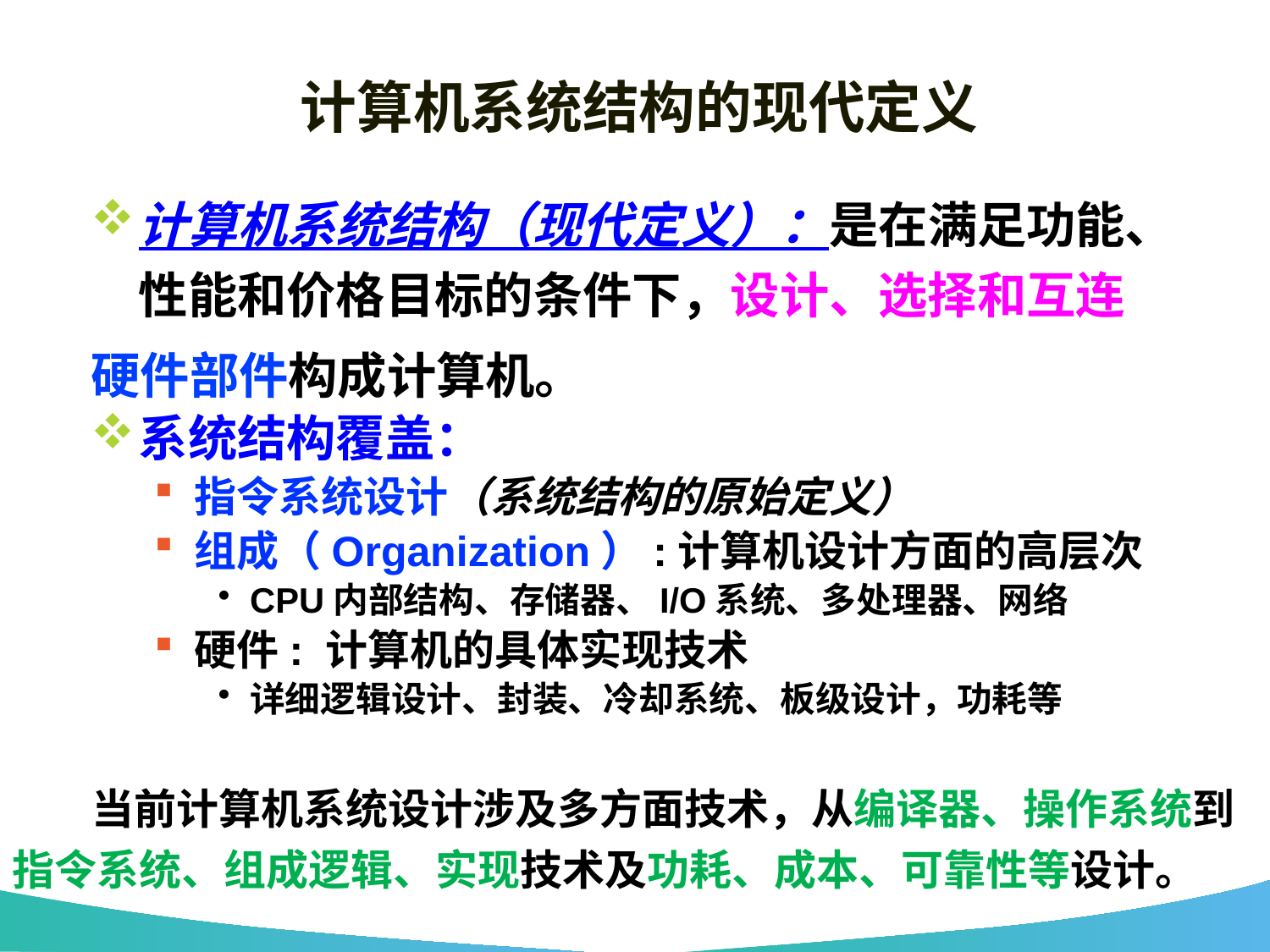

# 计算机系统结构的现代定义
计算机系统结构（现代定义）：是在满足功能、性能和价格目标的条件下，设计、选择和互连
硬件部件构成计算机。
系统结构覆盖：
指令系统设计（系统结构的原始定义）
组成（Organization）:计算机设计方面的高层次
CPU内部结构、存储器、I/O系统、多处理器、网络
硬件: 计算机的具体实现技术
详细逻辑设计、封装、冷却系统、板级设计，功耗等
          当前计算机系统设计涉及多方面技术，从编译器、操作系统到指令系统、组成逻辑、实现技术及功耗、成本、可靠性等设计。